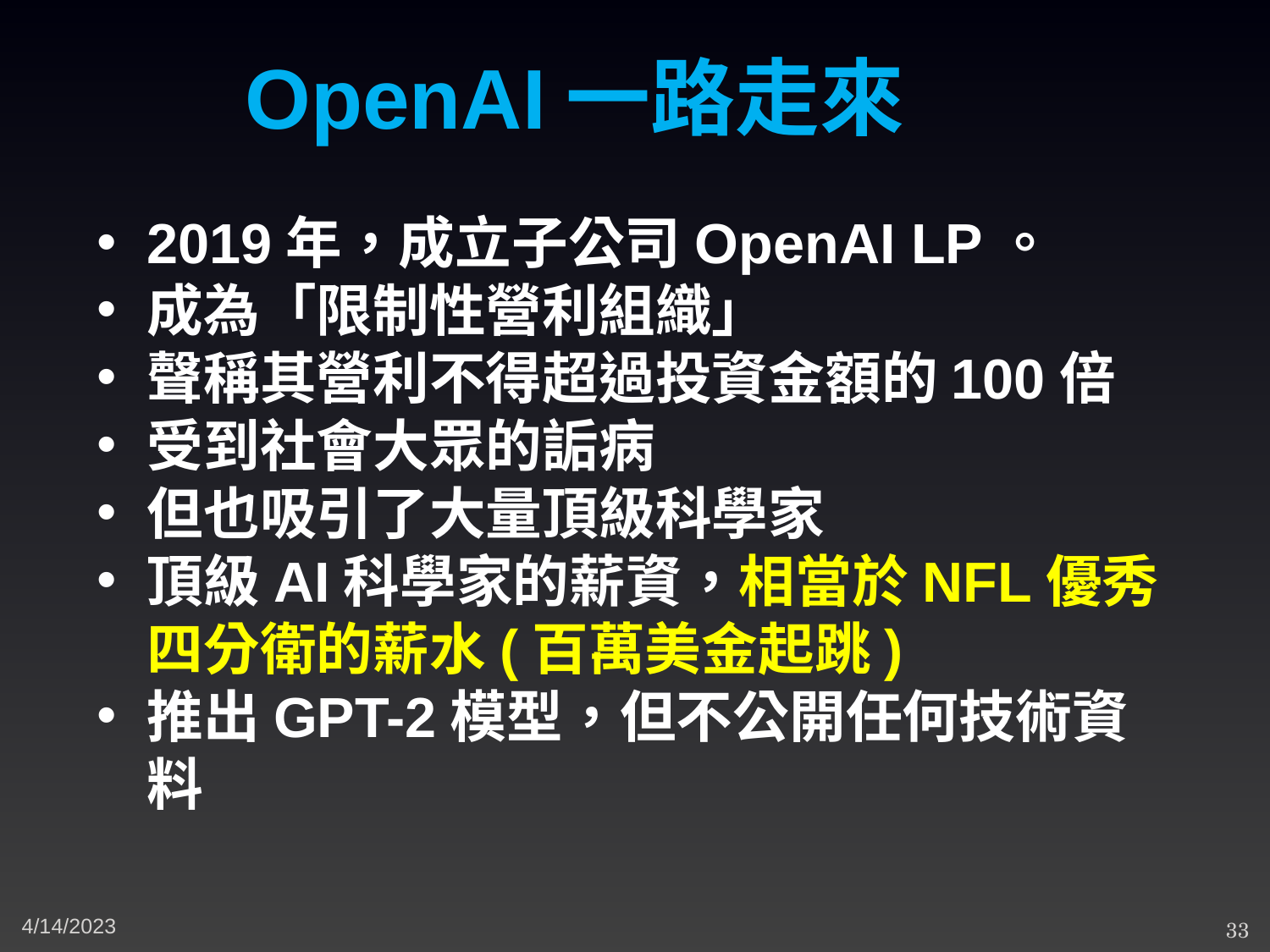

OpenAI一路走來
2019年，成立子公司OpenAI LP。
成為「限制性營利組織」
聲稱其營利不得超過投資金額的100倍
受到社會大眾的詬病
但也吸引了大量頂級科學家
頂級AI科學家的薪資，相當於NFL優秀四分衛的薪水(百萬美金起跳)
推出GPT-2模型，但不公開任何技術資料
4/14/2023
33